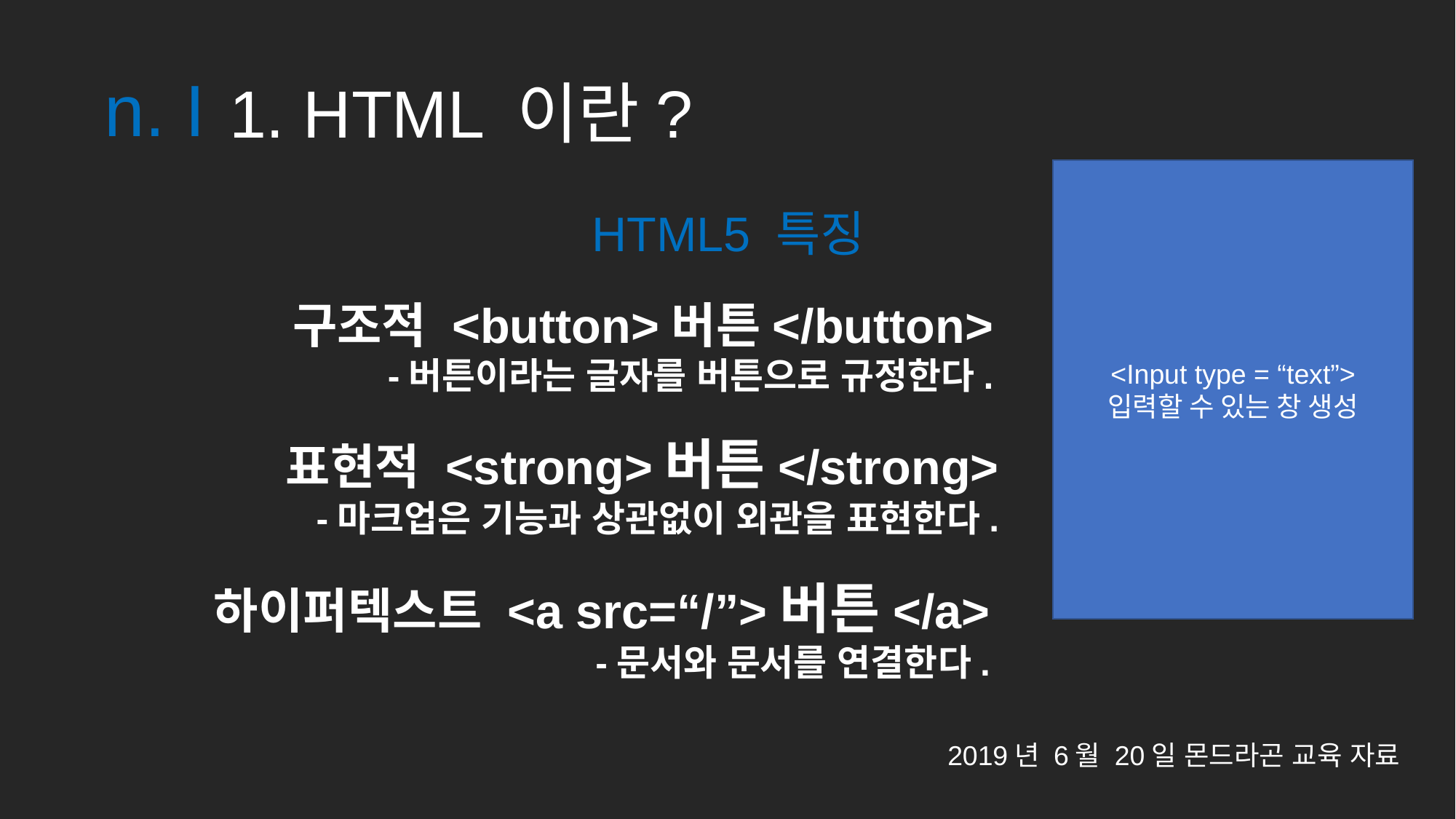

n. I
1. HTML 이란?
<Input type = “text”>
입력할 수 있는 창 생성
HTML5 특징
구조적 <button>버튼</button>
-버튼이라는 글자를 버튼으로 규정한다.
표현적 <strong>버튼</strong>
-마크업은 기능과 상관없이 외관을 표현한다.
하이퍼텍스트 <a src=“/”>버튼</a>
-문서와 문서를 연결한다.
2019년 6월 20일 몬드라곤 교육 자료